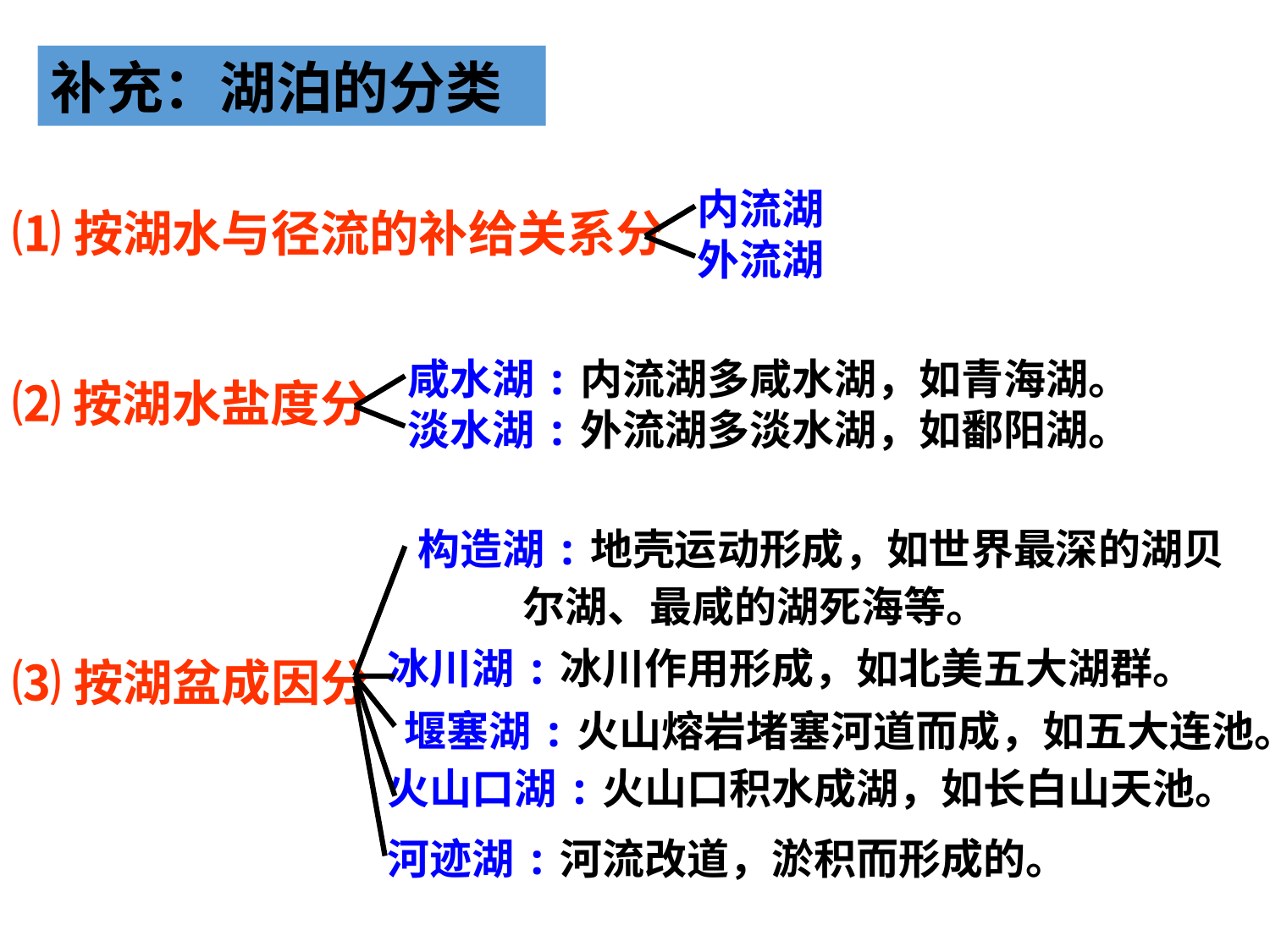

补充：湖泊的分类
内流湖
外流湖
⑴按湖水与径流的补给关系分

咸水湖:内流湖多咸水湖，如青海湖。
淡水湖:外流湖多淡水湖，如鄱阳湖。
⑵按湖水盐度分

构造湖:地壳运动形成，如世界最深的湖贝
          尔湖、最咸的湖死海等。

冰川湖:冰川作用形成，如北美五大湖群。
⑶按湖盆成因分
堰塞湖:火山熔岩堵塞河道而成，如五大连池。
火山口湖:火山口积水成湖，如长白山天池。
河迹湖:河流改道，淤积而形成的。